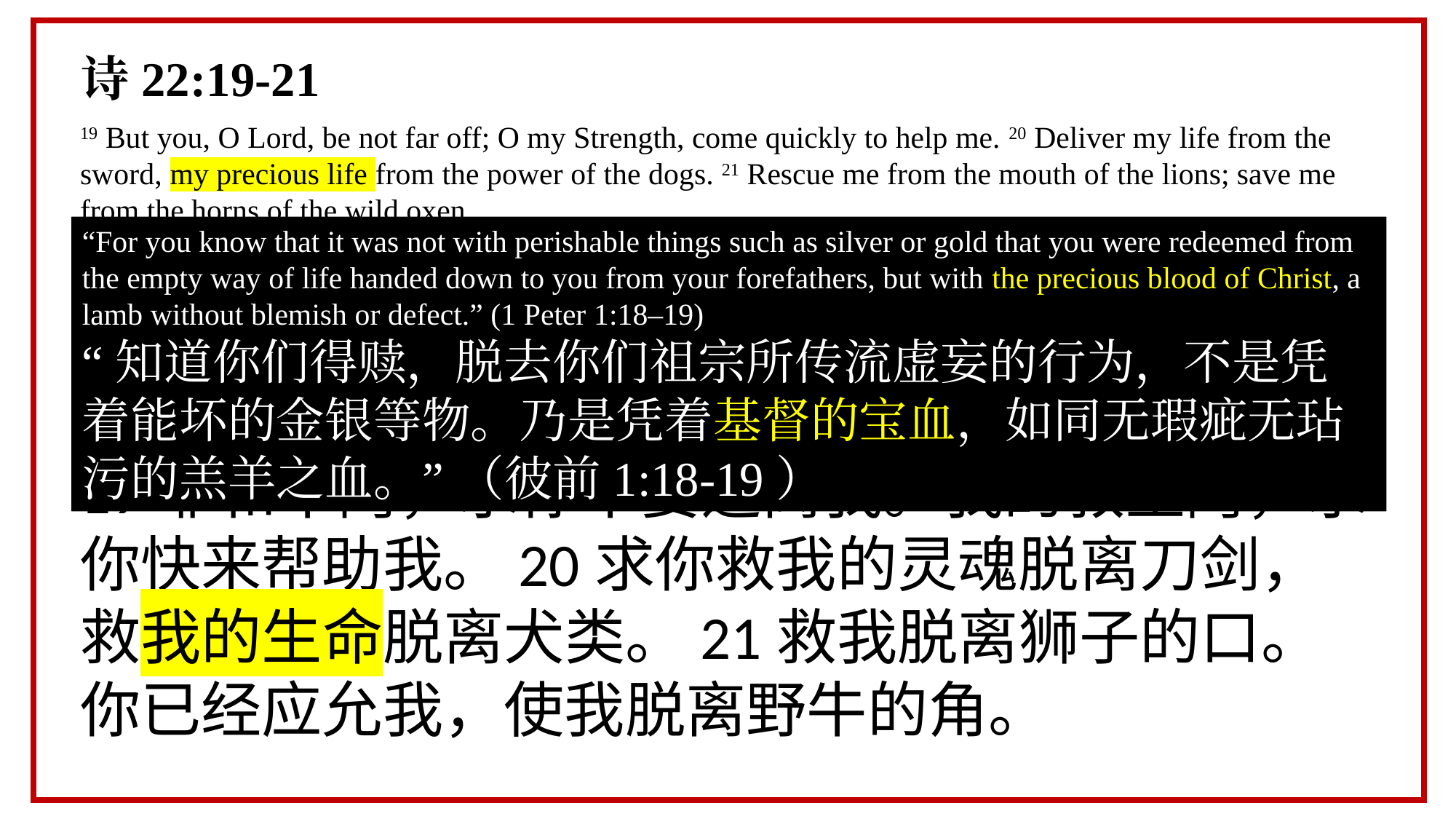

诗22:19-21
19 But you, O Lord, be not far off; O my Strength, come quickly to help me. 20 Deliver my life from the sword, my precious life from the power of the dogs. 21 Rescue me from the mouth of the lions; save me from the horns of the wild oxen.

19耶和华阿，求你不要远离我。我的救主阿，求你快来帮助我。20求你救我的灵魂脱离刀剑，救我的生命脱离犬类。21救我脱离狮子的口。你已经应允我，使我脱离野牛的角。
“For you know that it was not with perishable things such as silver or gold that you were redeemed from the empty way of life handed down to you from your forefathers, but with the precious blood of Christ, a lamb without blemish or defect.” (1 Peter 1:18–19)
“知道你们得赎，脱去你们祖宗所传流虚妄的行为，不是凭着能坏的金银等物。乃是凭着基督的宝血，如同无瑕疵无玷污的羔羊之血。” （彼前1:18-19）